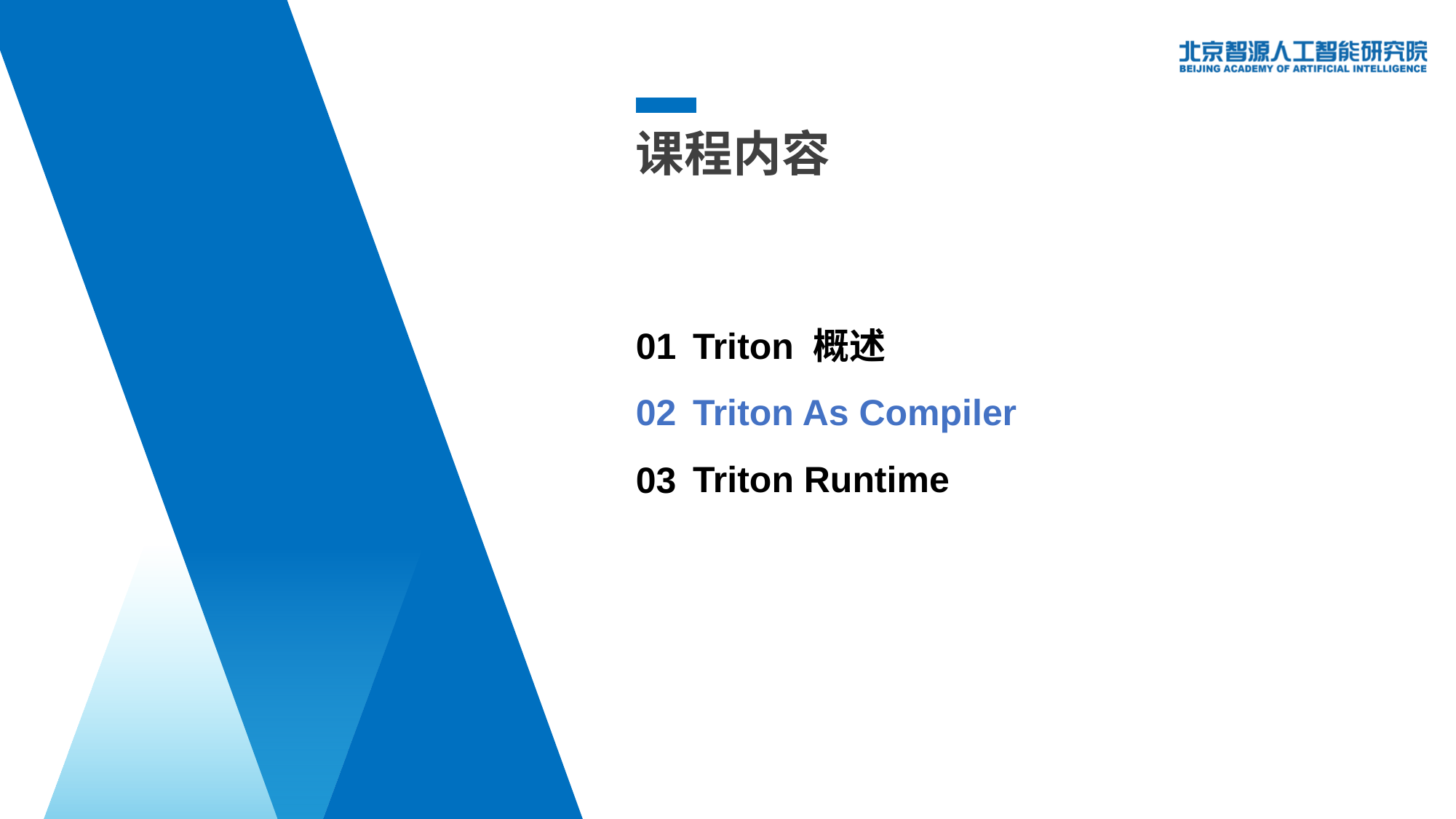

课程内容
01
Triton 概述
02
Triton As Compiler
Triton Runtime
03